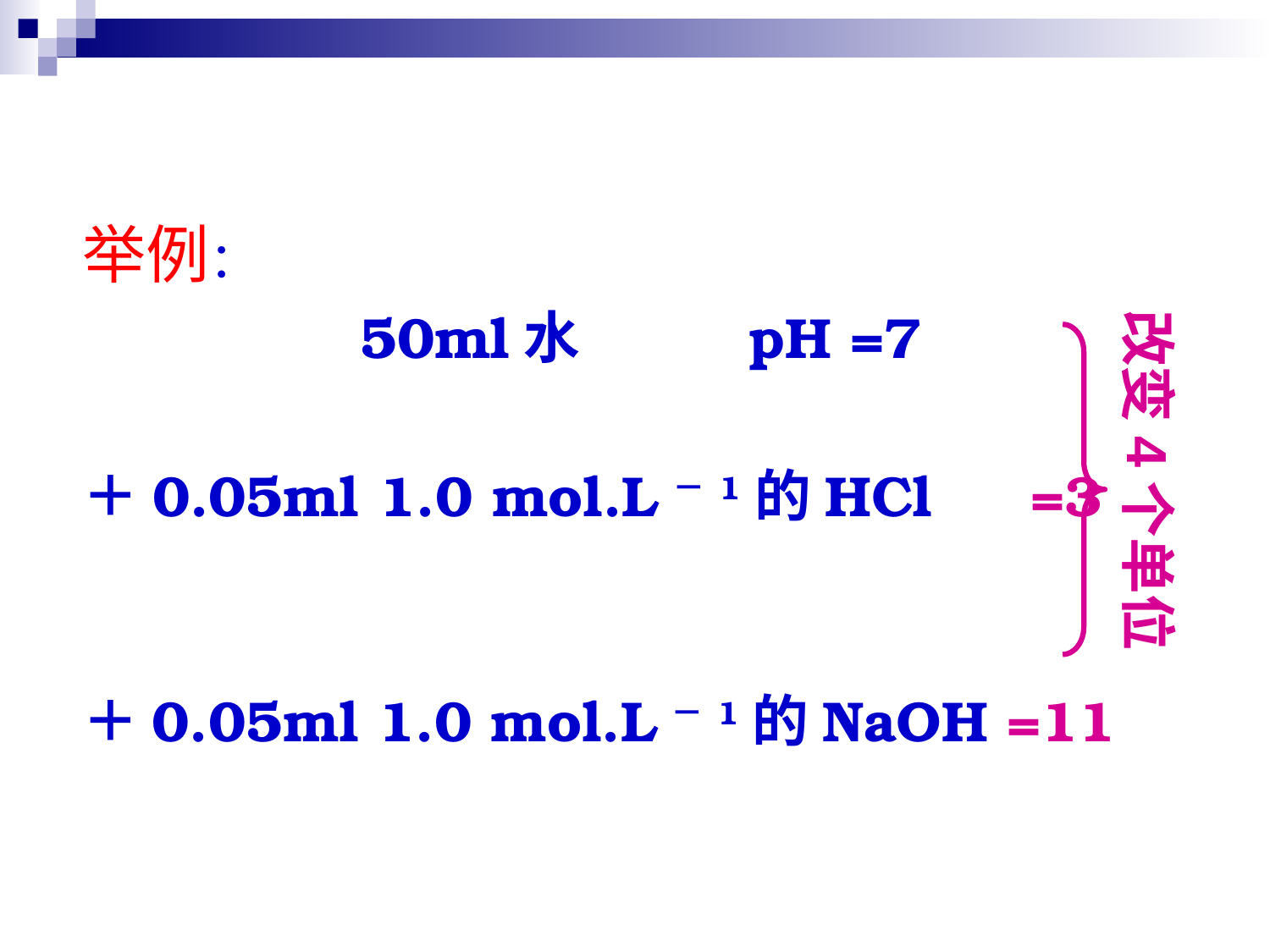

举例：
50ml水            pH =7

＋0.05ml 1.0 mol.L－1的HCl     =3

＋0.05ml 1.0 mol.L－1的NaOH =11
改变4个单位